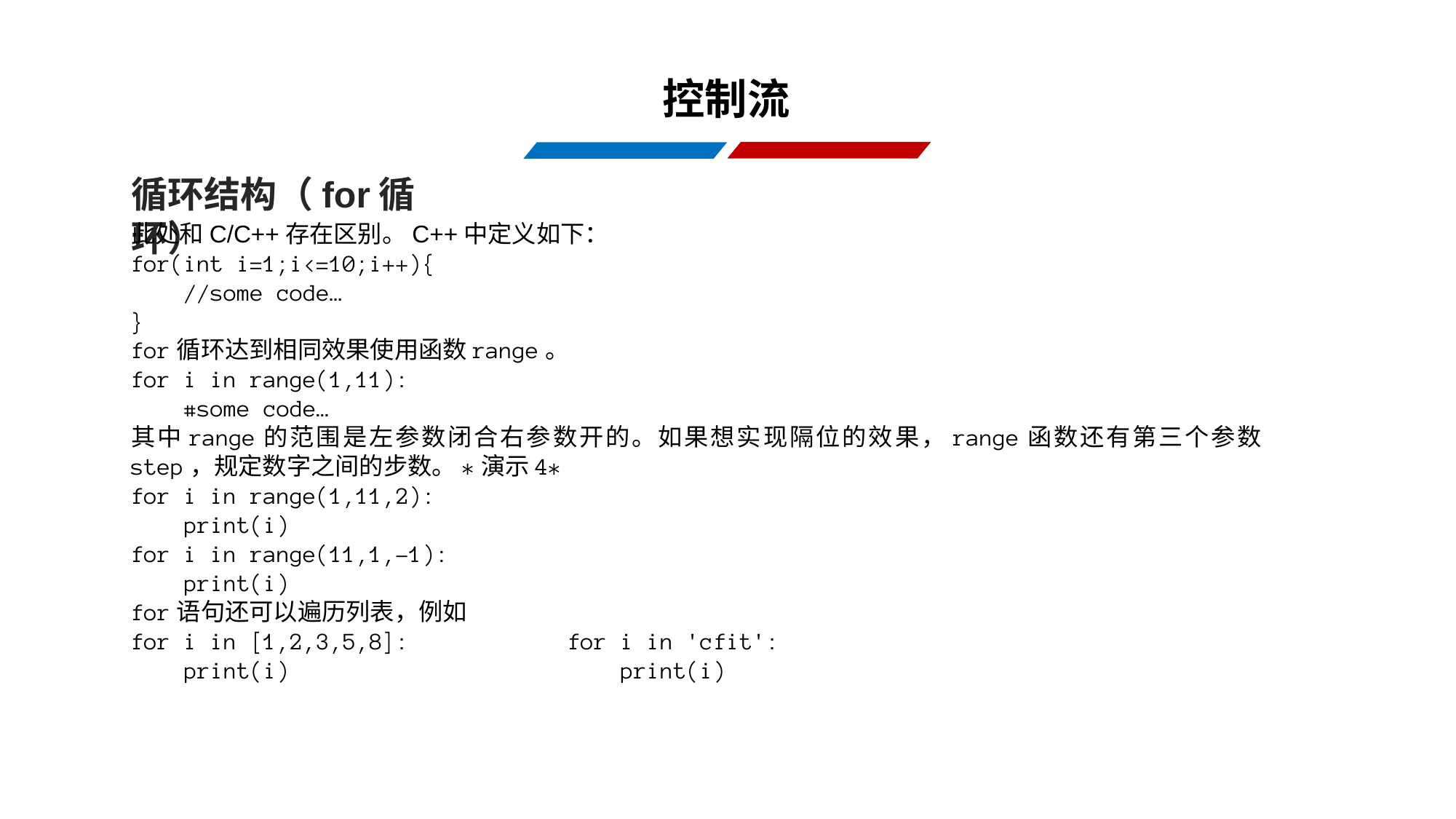

控制流

循环结构（for循环）
此处和C/C++存在区别。C++中定义如下：
for(int i=1;i<=10;i++){
    //some code…
}
for循环达到相同效果使用函数range。
for i in range(1,11):
    #some code…
其中range的范围是左参数闭合右参数开的。如果想实现隔位的效果，range函数还有第三个参数step，规定数字之间的步数。*演示4*
for i in range(1,11,2):
    print(i)
for i in range(11,1,-1):
    print(i)
for语句还可以遍历列表，例如
for i in [1,2,3,5,8]:		for i in 'cfit':
    print(i)			    print(i)